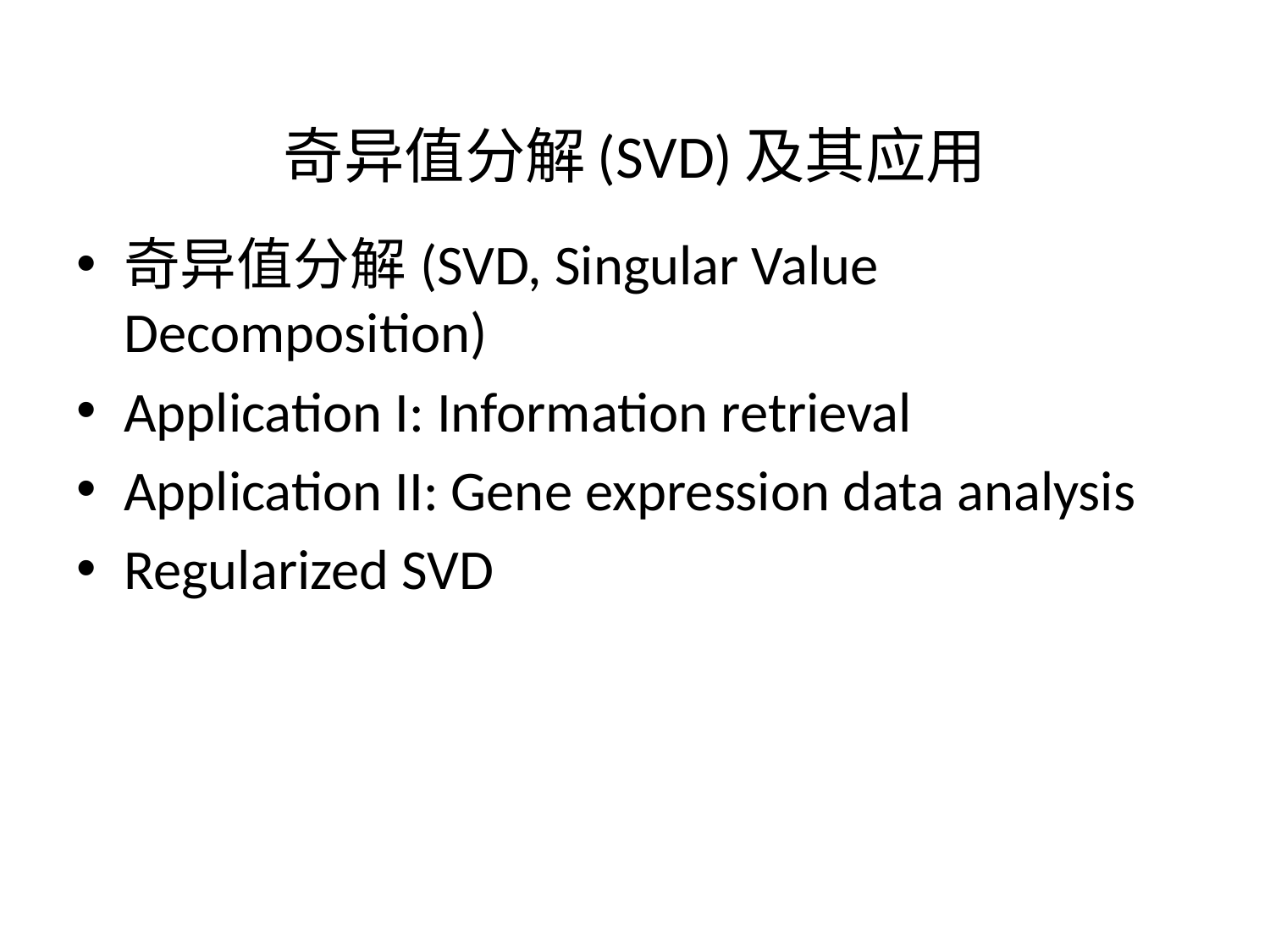

# 奇异值分解(SVD)及其应用
奇异值分解(SVD, Singular Value Decomposition)
Application I: Information retrieval
Application II: Gene expression data analysis
Regularized SVD